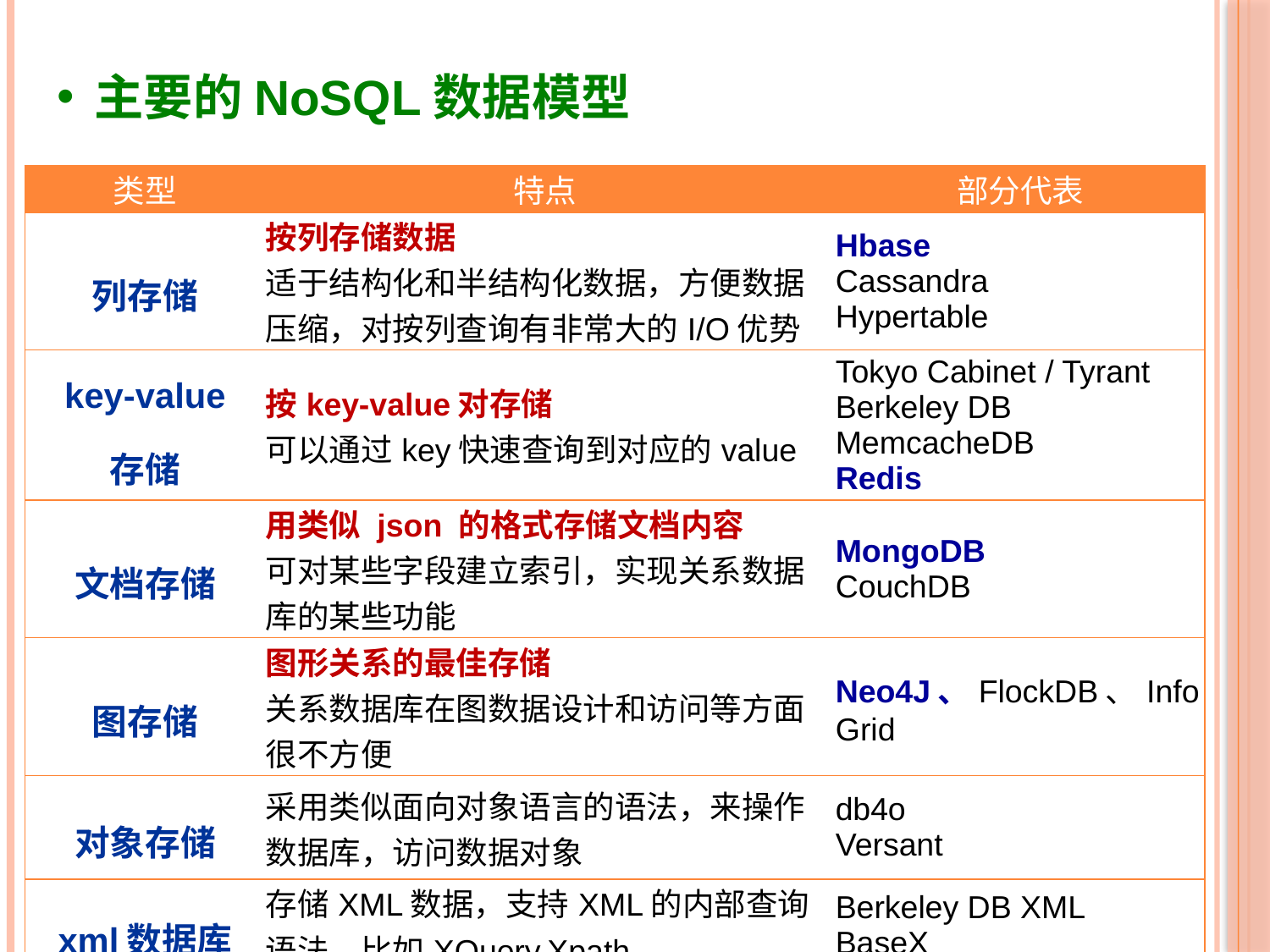

主要的NoSQL数据模型
| 类型 | 特点 | 部分代表 |
| --- | --- | --- |
| 列存储 | 按列存储数据 适于结构化和半结构化数据，方便数据压缩，对按列查询有非常大的I/O优势 | Hbase Cassandra Hypertable |
| key-value 存储 | 按key-value对存储 可以通过key快速查询到对应的value | Tokyo Cabinet / Tyrant Berkeley DB MemcacheDB Redis |
| 文档存储 | 用类似 json 的格式存储文档内容 可对某些字段建立索引，实现关系数据库的某些功能 | MongoDB CouchDB |
| 图存储 | 图形关系的最佳存储 关系数据库在图数据设计和访问等方面很不方便 | Neo4J、FlockDB、InfoGrid |
| 对象存储 | 采用类似面向对象语言的语法，来操作数据库，访问数据对象 | db4o Versant |
| xml数据库 | 存储XML数据，支持XML的内部查询语法，比如XQuery,Xpath | Berkeley DB XML BaseX |